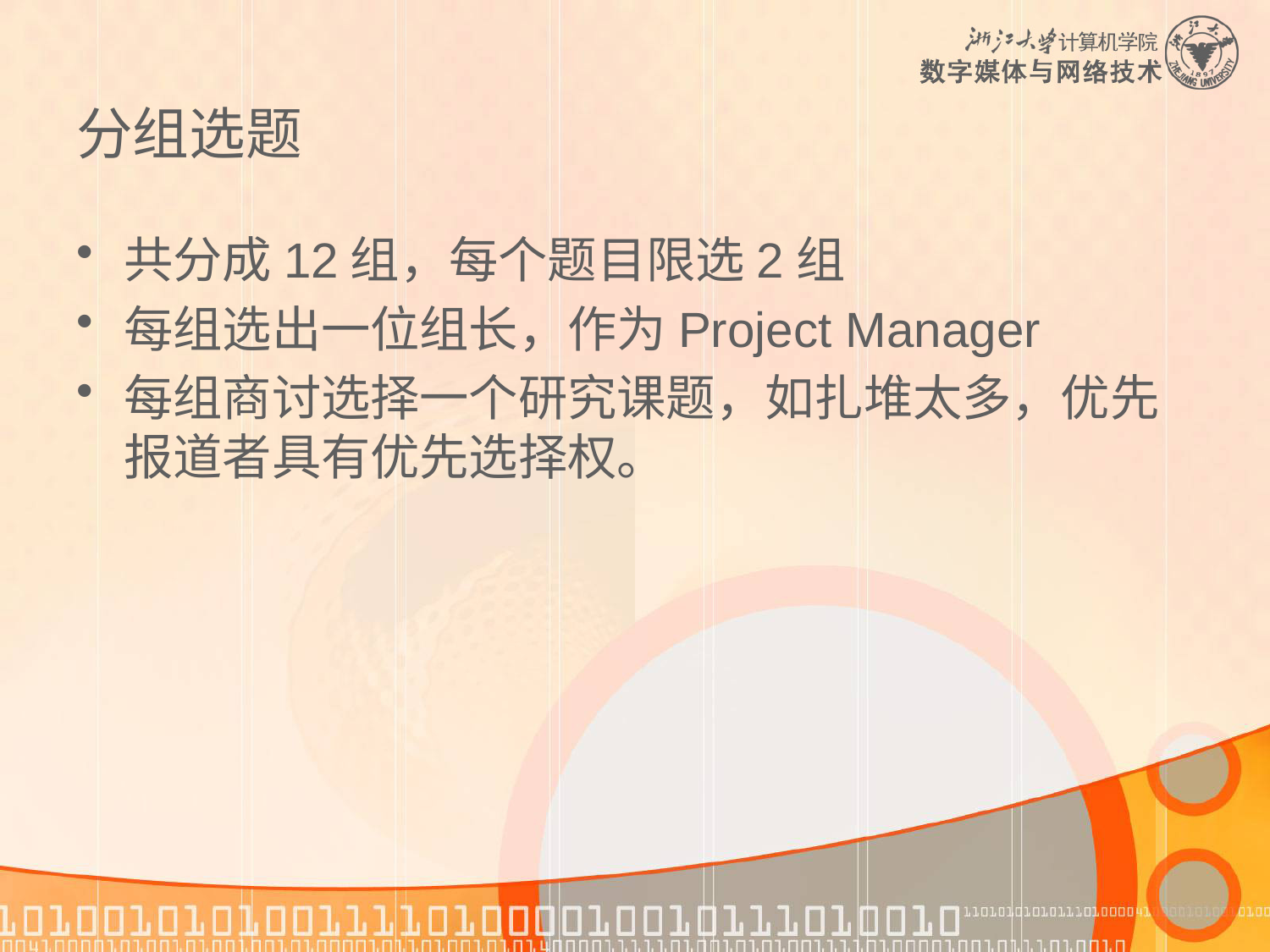

# 分组选题
共分成12组，每个题目限选2组
每组选出一位组长，作为Project Manager
每组商讨选择一个研究课题，如扎堆太多，优先报道者具有优先选择权。